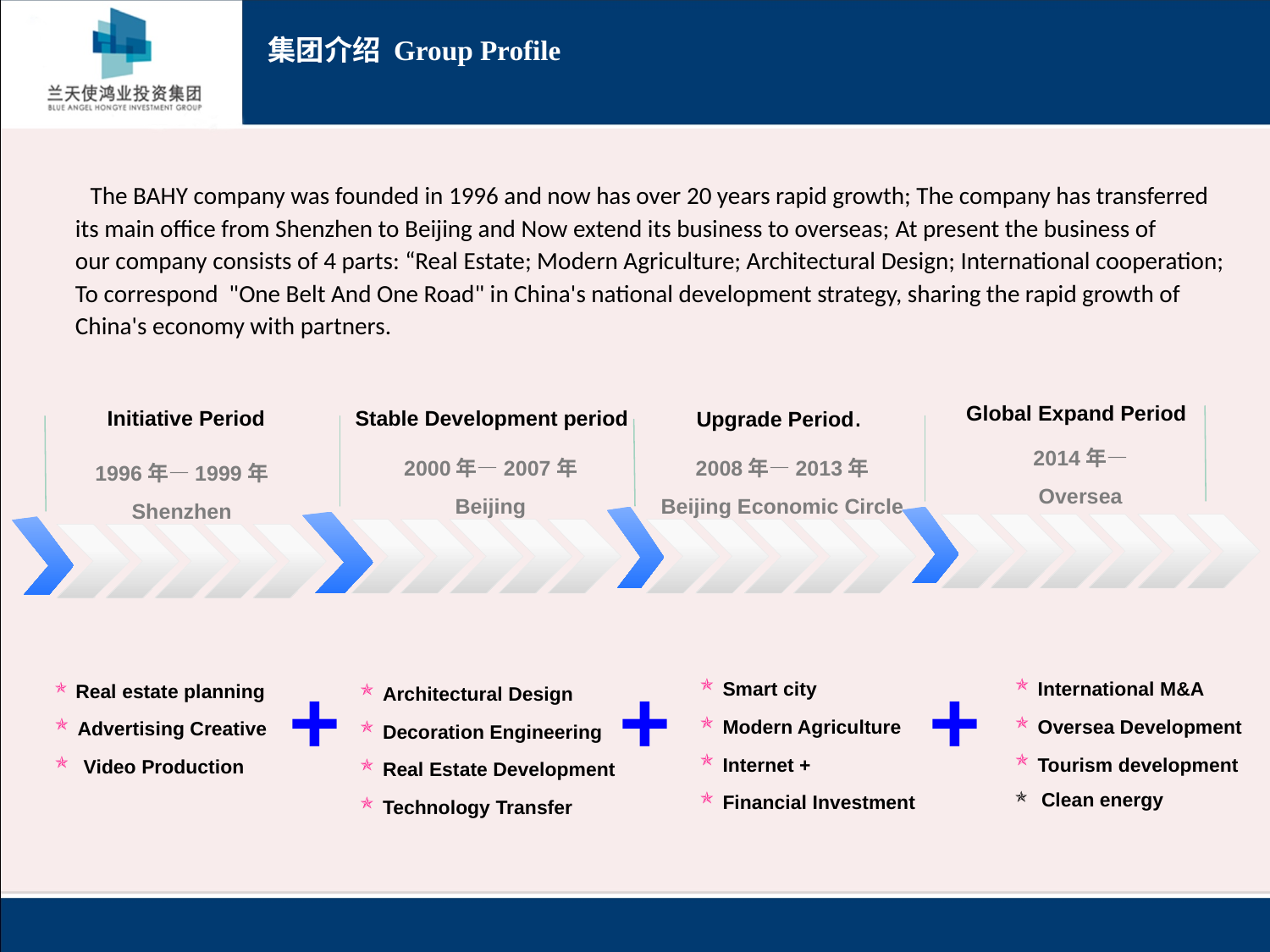

集团介绍 Group Profile

        The BAHY company was founded in 1996 and now has over 20 years rapid growth; The company has transferred its main office from Shenzhen to Beijing and Now extend its business to overseas; At present the business of our company consists of 4 parts: “Real Estate; Modern Agriculture; Architectural Design; International cooperation; To correspond  "One Belt And One Road" in China's national development strategy, sharing the rapid growth of China's economy with partners.
Upgrade Period.
Global Expand Period
 Initiative Period

Stable Development period
2014年—
Oversea
2000年—2007年
Beijing
2008年—2013年
Beijing Economic Circle

1996年—1999年
Shenzhen

 Smart city
 Modern Agriculture
 Internet +
 Financial Investment

 International M&A
 Oversea Development
 Tourism development
  Clean energy

 Real estate planning
 Advertising Creative
  Video Production

 Architectural Design
 Decoration Engineering
 Real Estate Development
 Technology Transfer

+
+
+